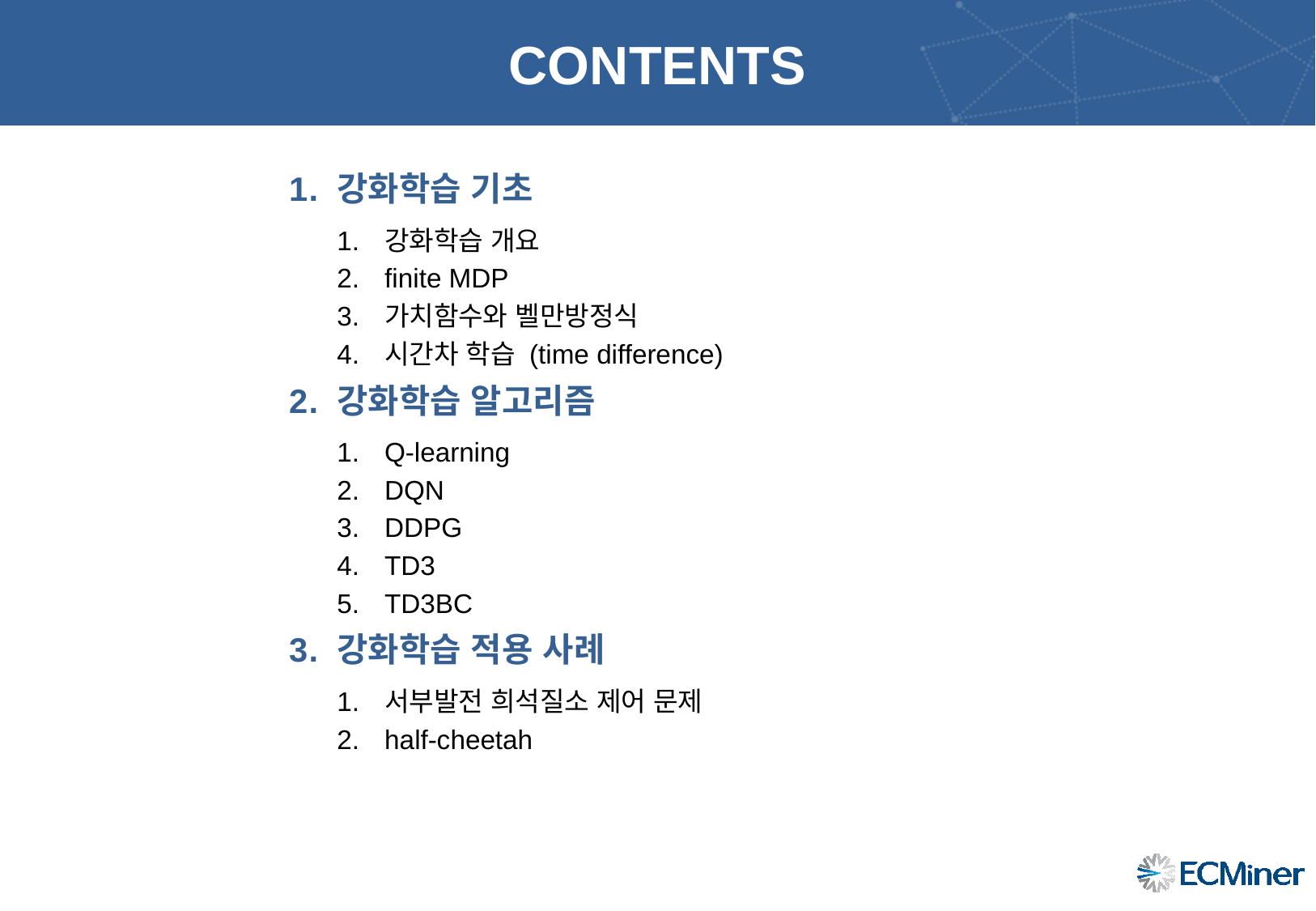

강화학습 기초
강화학습 개요
finite MDP
가치함수와 벨만방정식
시간차 학습 (time difference)
강화학습 알고리즘
Q-learning
DQN
DDPG
TD3
TD3BC
강화학습 적용 사례
서부발전 희석질소 제어 문제
half-cheetah